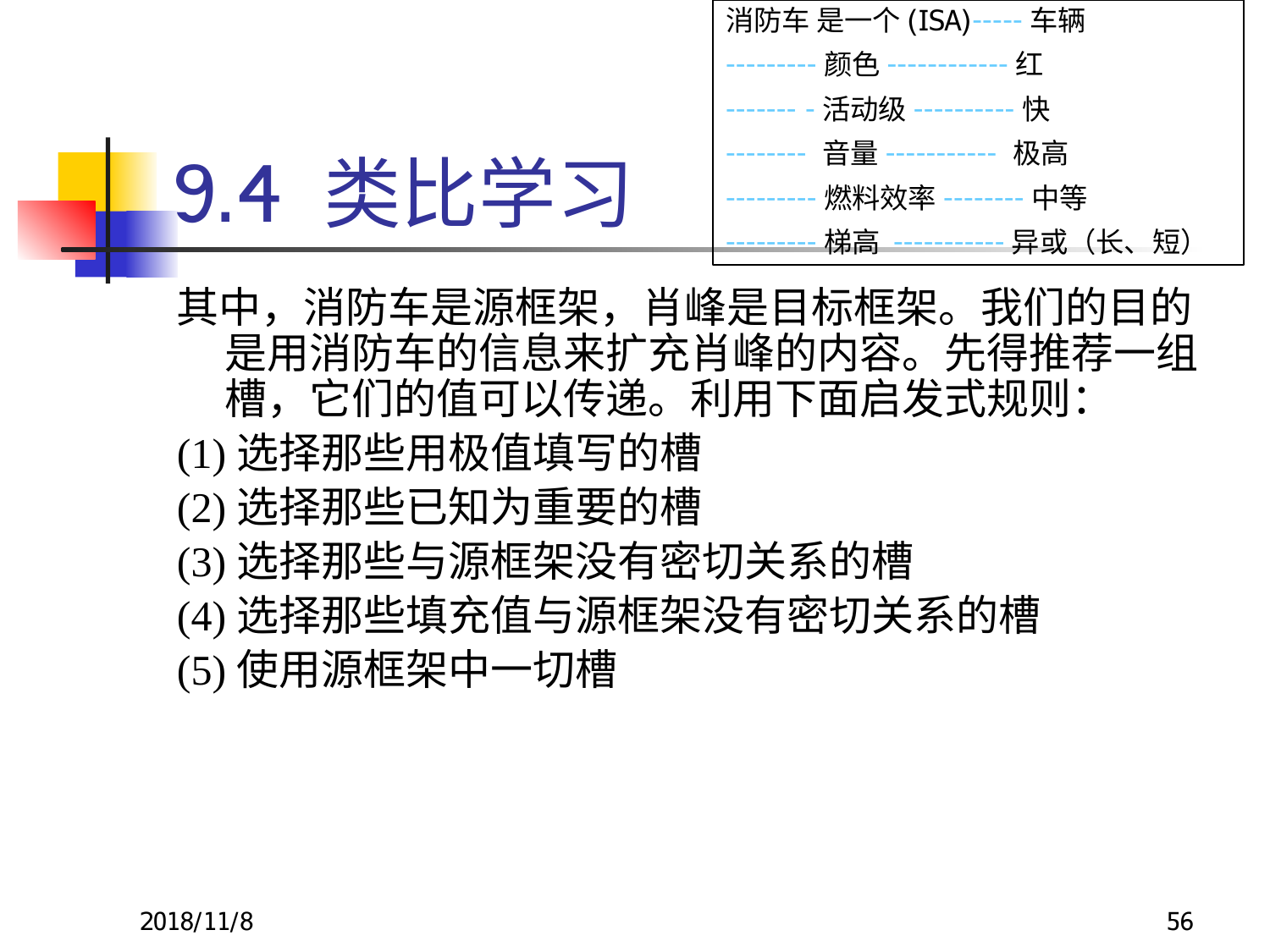

消防车 是一个(ISA)-----车辆
---------颜色------------红
------- -活动级----------快
-------- 音量----------- 极高
---------燃料效率--------中等
---------梯高 -----------异或（长、短）
# 9.4 类比学习
其中，消防车是源框架，肖峰是目标框架。我们的目的是用消防车的信息来扩充肖峰的内容。先得推荐一组槽，它们的值可以传递。利用下面启发式规则：
(1)选择那些用极值填写的槽
(2)选择那些已知为重要的槽
(3)选择那些与源框架没有密切关系的槽
(4)选择那些填充值与源框架没有密切关系的槽
(5)使用源框架中一切槽

2018/11/8
56